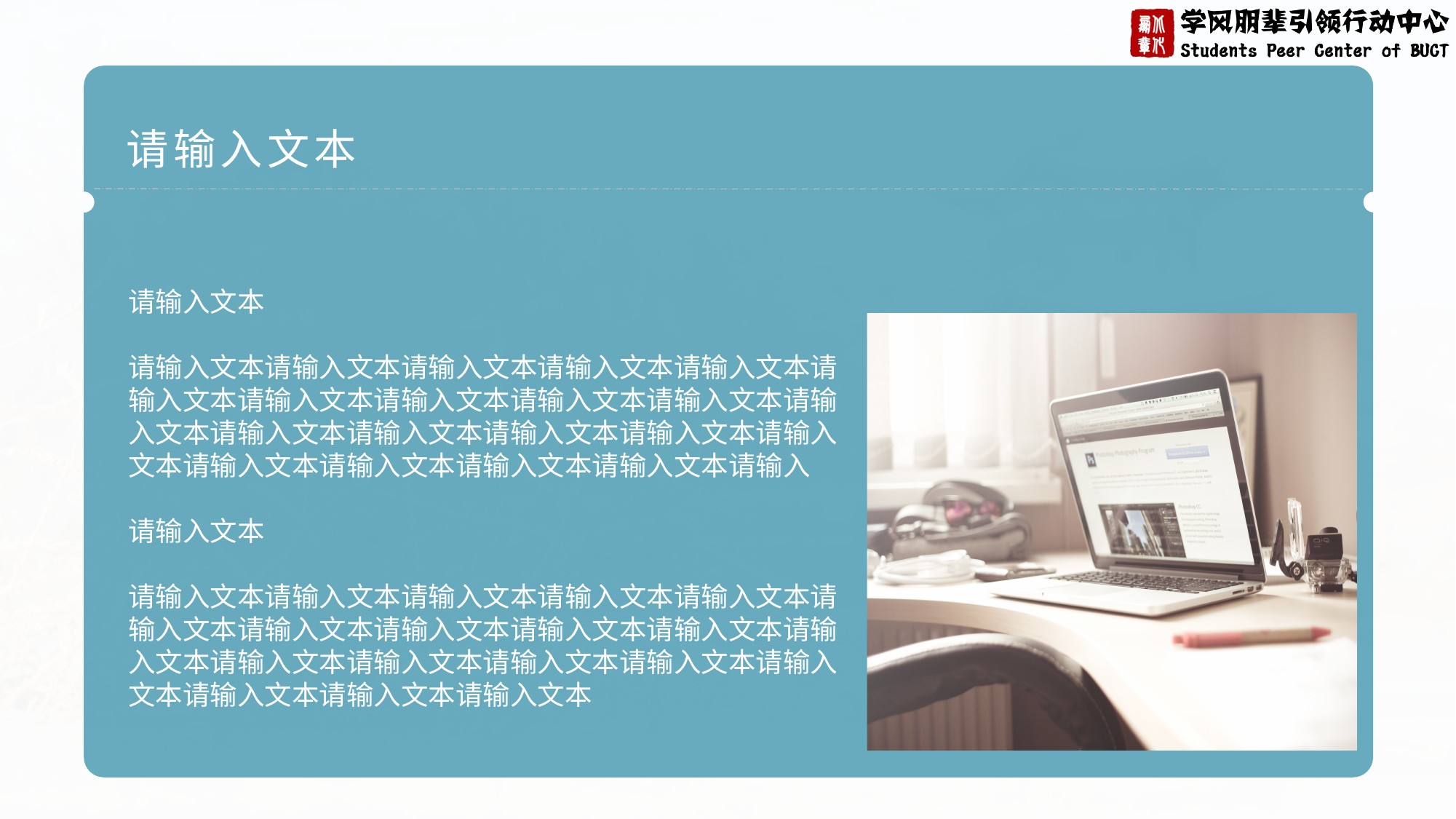

请输入文本
请输入文本

请输入文本请输入文本请输入文本请输入文本请输入文本请输入文本请输入文本请输入文本请输入文本请输入文本请输入文本请输入文本请输入文本请输入文本请输入文本请输入文本请输入文本请输入文本请输入文本请输入文本请输入

请输入文本

请输入文本请输入文本请输入文本请输入文本请输入文本请输入文本请输入文本请输入文本请输入文本请输入文本请输入文本请输入文本请输入文本请输入文本请输入文本请输入文本请输入文本请输入文本请输入文本